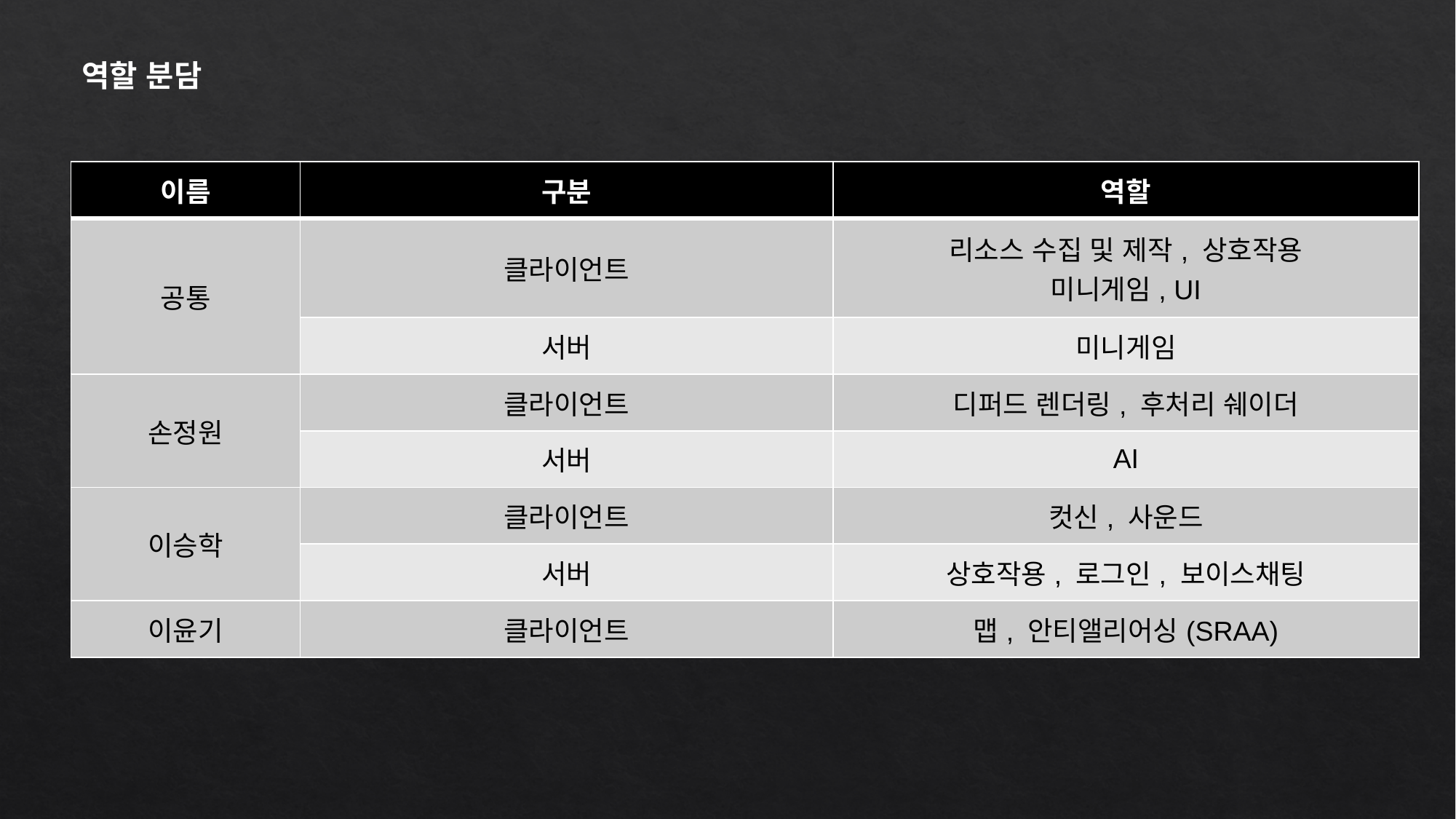

역할 분담
| 이름 | 구분 | 역할 |
| --- | --- | --- |
| 공통 | 클라이언트 | 리소스 수집 및 제작, 상호작용 미니게임, UI |
|  | 서버 | 미니게임 |
| 손정원 | 클라이언트 | 디퍼드 렌더링, 후처리 쉐이더 |
|  | 서버 | AI |
| 이승학 | 클라이언트 | 컷신, 사운드 |
|  | 서버 | 상호작용, 로그인, 보이스채팅 |
| 이윤기 | 클라이언트 | 맵, 안티앨리어싱(SRAA) |